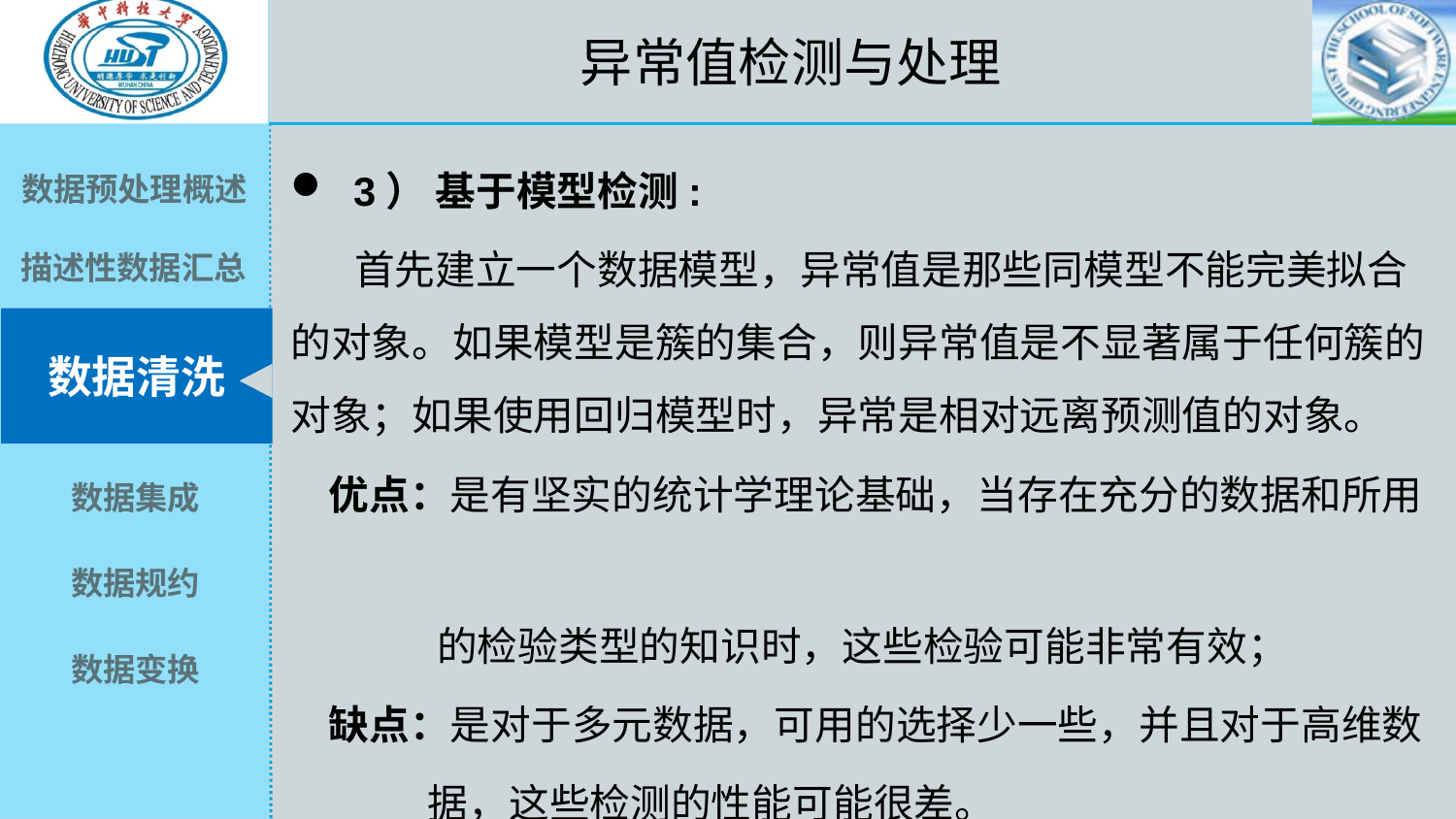

异常值检测与处理
  3） 基于模型检测:
      首先建立一个数据模型，异常值是那些同模型不能完美拟合的对象。如果模型是簇的集合，则异常值是不显著属于任何簇的对象；如果使用回归模型时，异常是相对远离预测值的对象。
优点：是有坚实的统计学理论基础，当存在充分的数据和所用
           的检验类型的知识时，这些检验可能非常有效；
缺点：是对于多元数据，可用的选择少一些，并且对于高维数
          据，这些检测的性能可能很差。